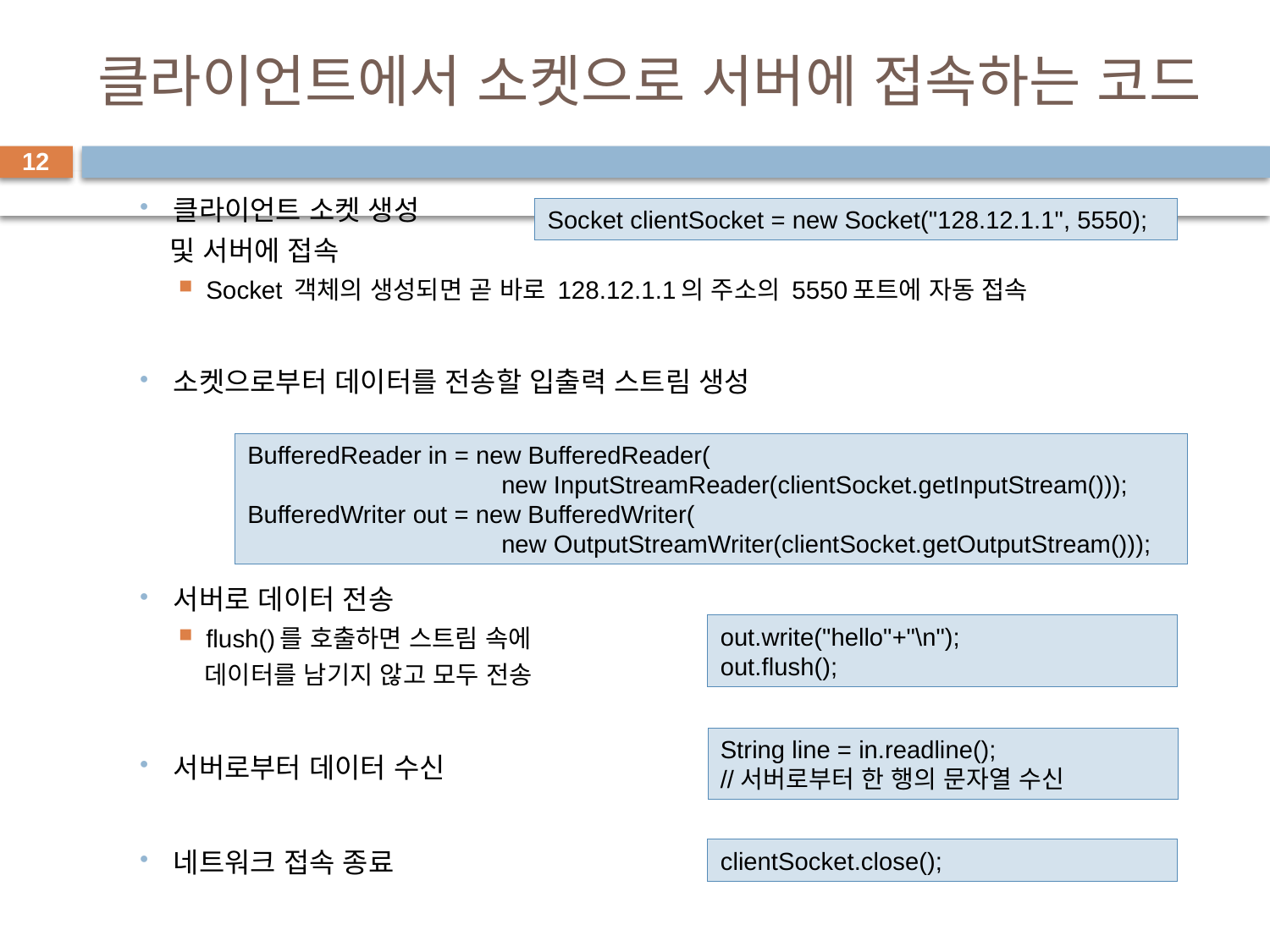

# 클라이언트에서 소켓으로 서버에 접속하는 코드
12
클라이언트 소켓 생성
   및 서버에 접속
Socket 객체의 생성되면 곧 바로 128.12.1.1의 주소의 5550포트에 자동 접속

소켓으로부터 데이터를 전송할 입출력 스트림 생성

서버로 데이터 전송
flush()를 호출하면 스트림 속에
   데이터를 남기지 않고 모두 전송

서버로부터 데이터 수신

네트워크 접속 종료

Socket clientSocket = new Socket("128.12.1.1", 5550);
BufferedReader in = new BufferedReader(
		new InputStreamReader(clientSocket.getInputStream()));
BufferedWriter out = new BufferedWriter(
		new OutputStreamWriter(clientSocket.getOutputStream()));
out.write("hello"+"\n");
out.flush();
String line = in.readline();
//서버로부터 한 행의 문자열 수신
clientSocket.close();